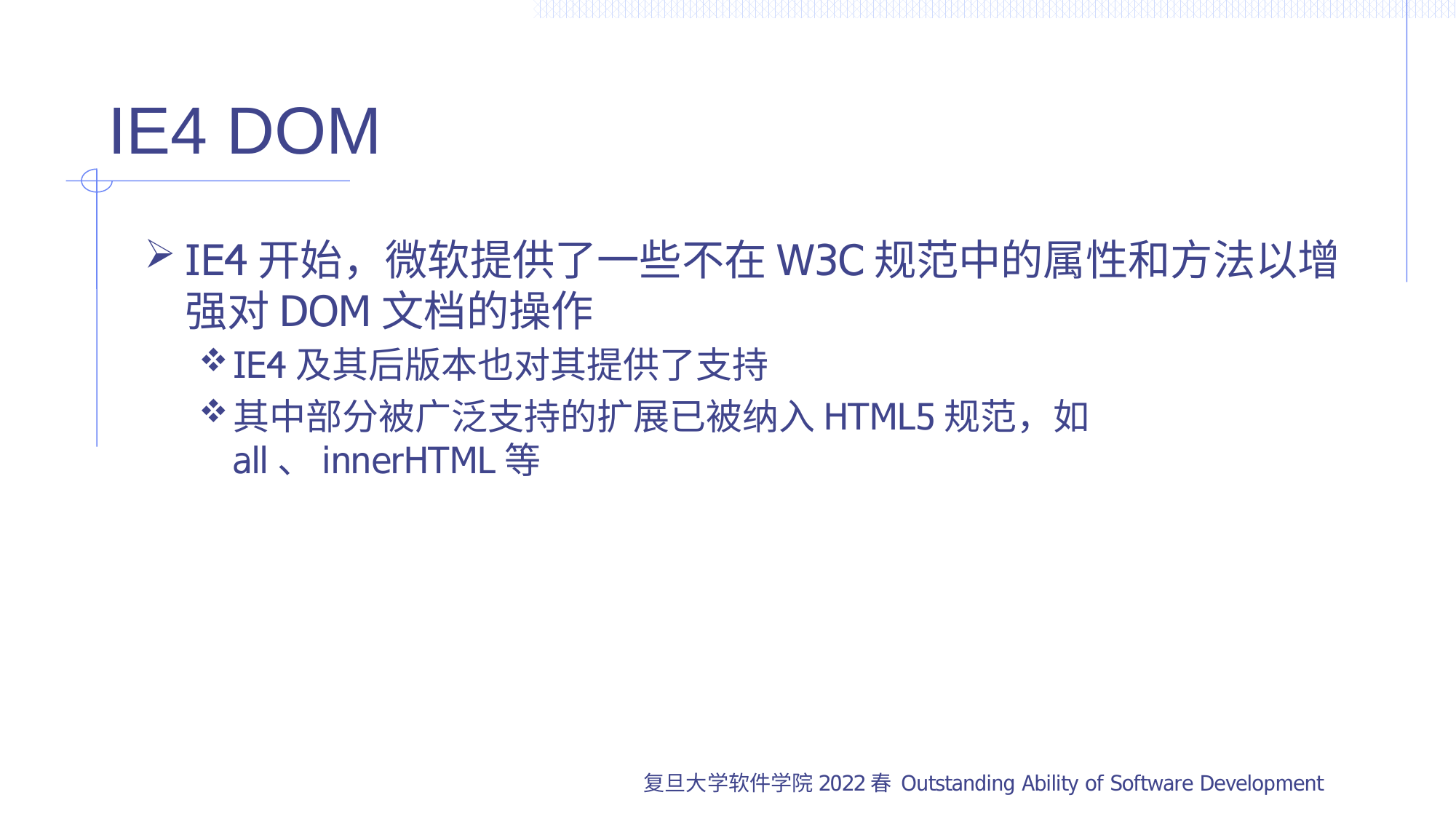

# IE4 DOM
IE4开始，微软提供了一些不在W3C规范中的属性和方法以增强对DOM文档的操作
IE4及其后版本也对其提供了支持
其中部分被广泛支持的扩展已被纳入HTML5规范，如all、innerHTML等